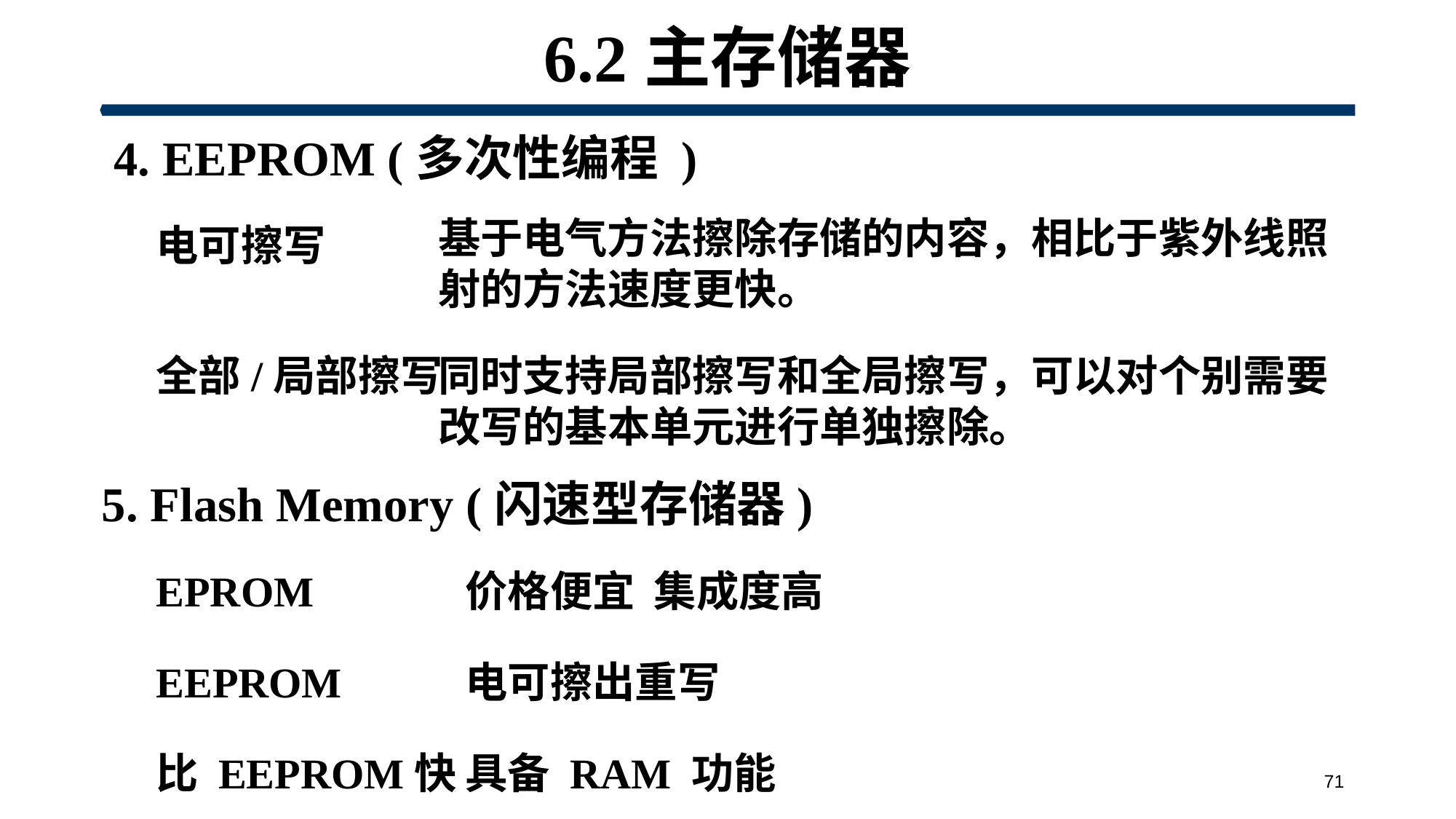

# 6.2主存储器
 4. EEPROM (多次性编程 )
基于电气方法擦除存储的内容，相比于紫外线照射的方法速度更快。
电可擦写
同时支持局部擦写和全局擦写，可以对个别需要改写的基本单元进行单独擦除。
全部/局部擦写
5. Flash Memory (闪速型存储器)

EPROM
价格便宜  集成度高
EEPROM
电可擦出重写
比 EEPROM快
具备 RAM 功能
71